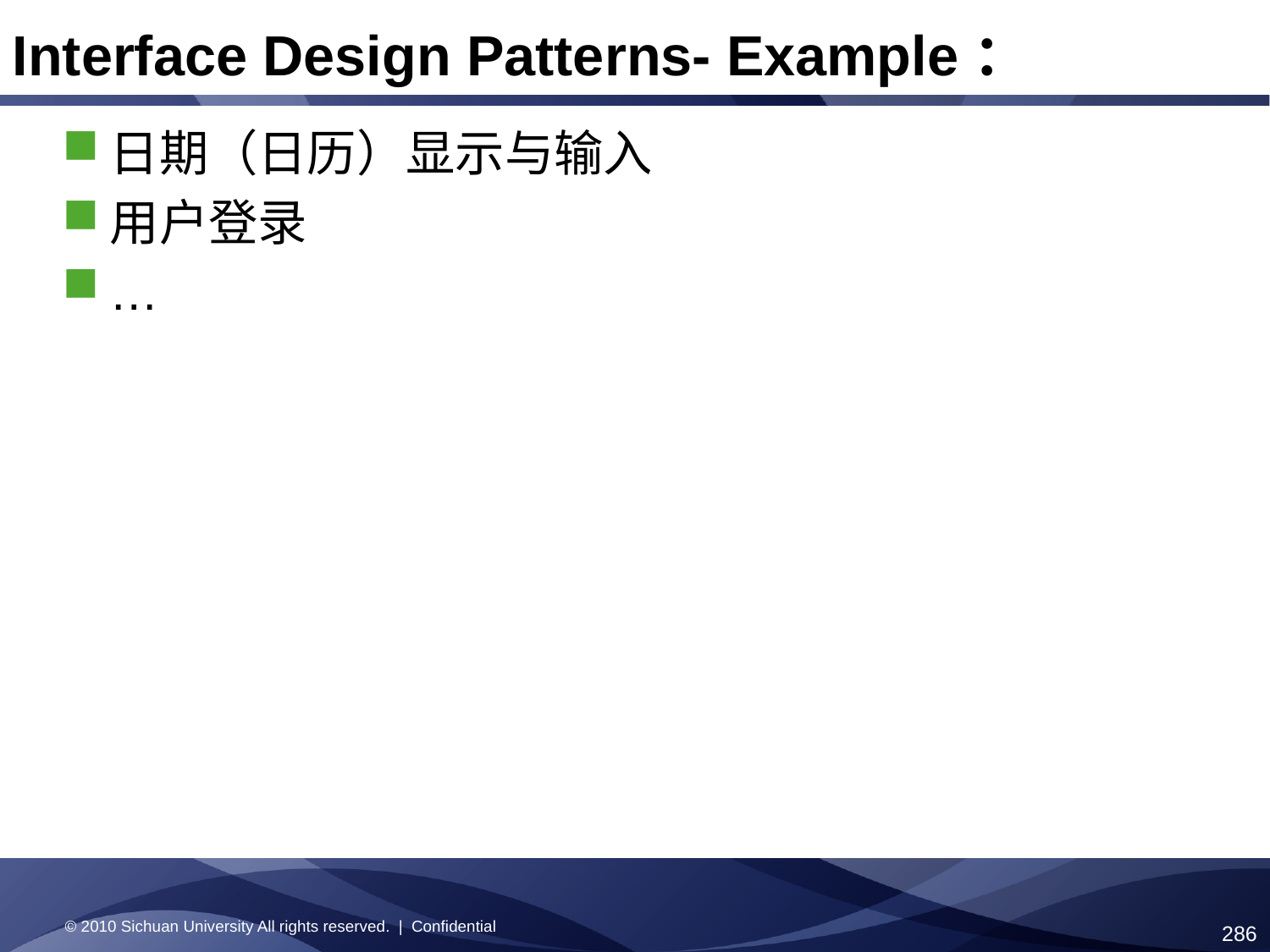

Interface Design Patterns- Example：
日期（日历）显示与输入
用户登录
…
© 2010 Sichuan University All rights reserved.  |  Confidential
286